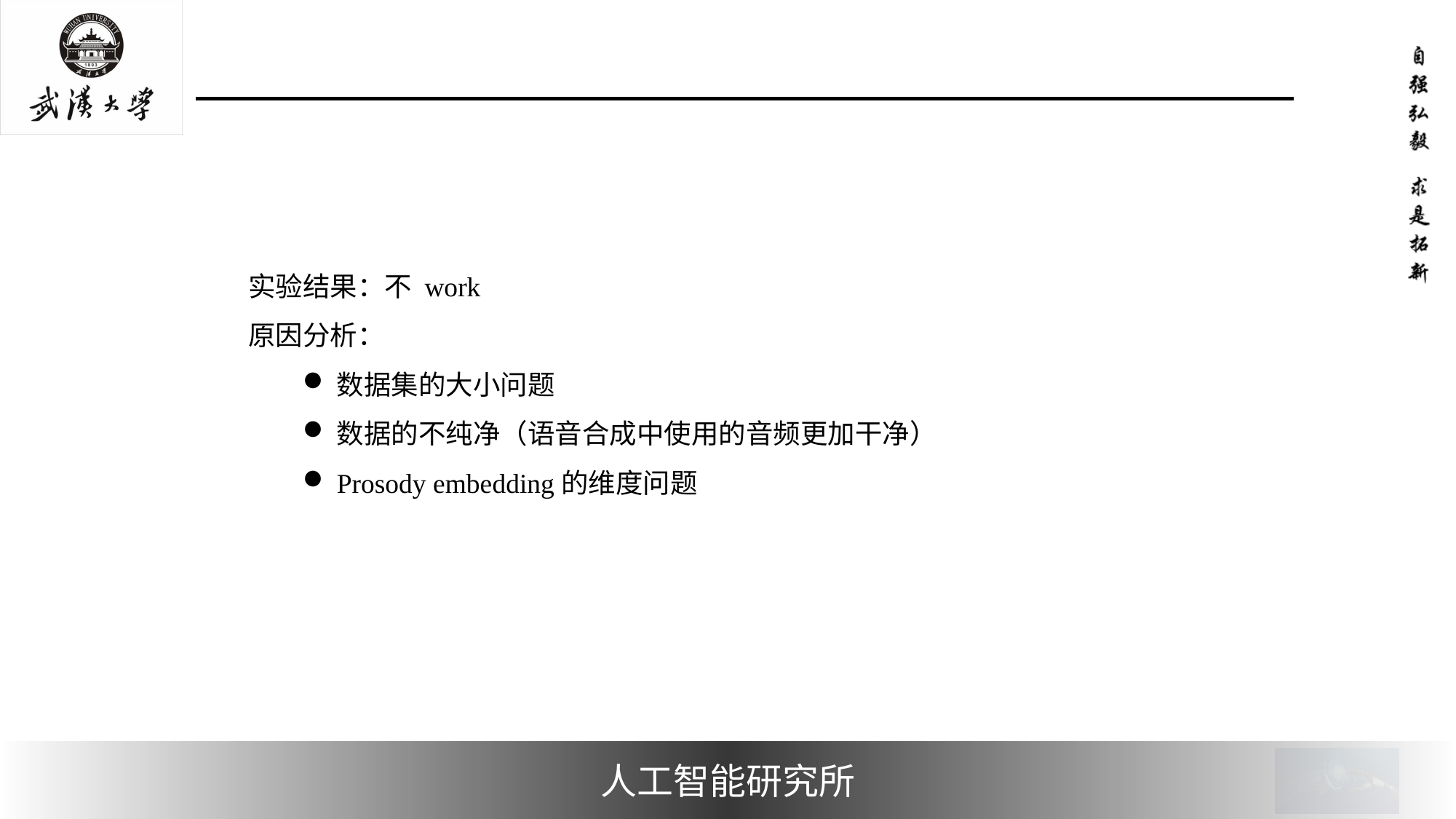

#
实验结果：不 work
原因分析：
数据集的大小问题
数据的不纯净（语音合成中使用的音频更加干净）
Prosody embedding的维度问题

15